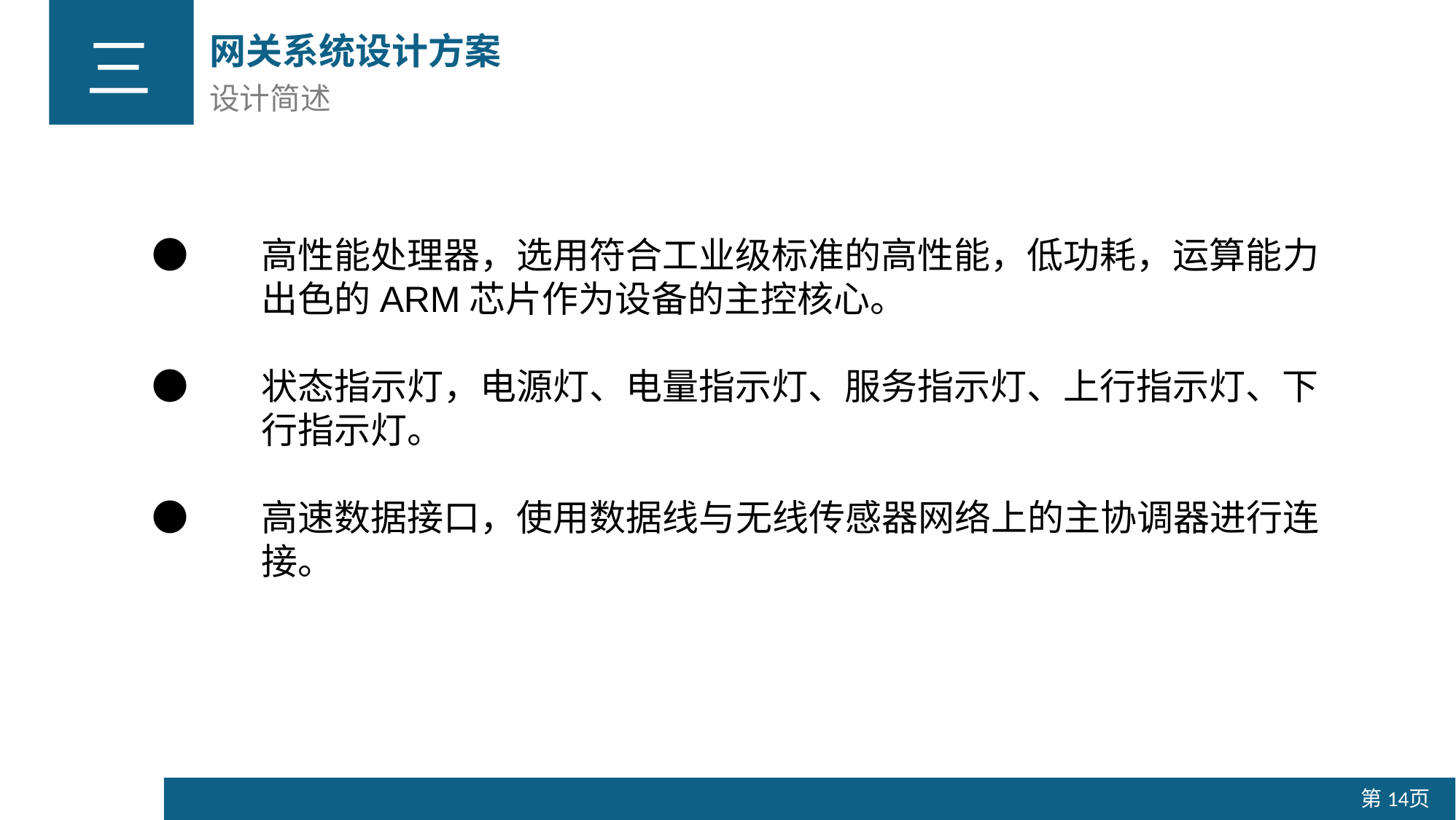

网关系统设计方案
设计简述
三
●	高性能处理器，选用符合工业级标准的高性能，低功耗，运算能力	出色的ARM芯片作为设备的主控核心。

●	状态指示灯，电源灯、电量指示灯、服务指示灯、上行指示灯、下	行指示灯。

●	高速数据接口，使用数据线与无线传感器网络上的主协调器进行连	接。